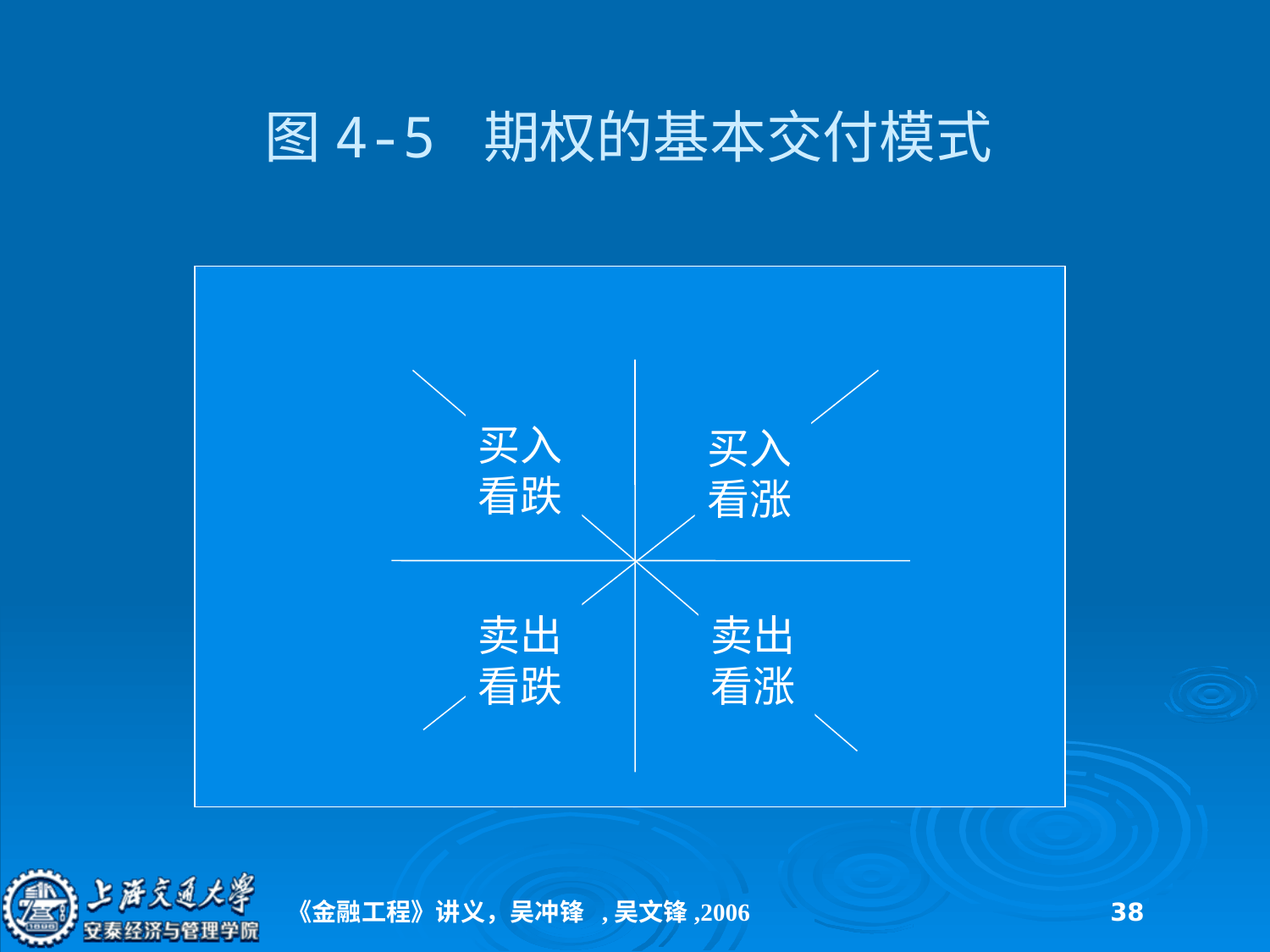

# 图4-5 期权的基本交付模式

买入看跌
买入看涨

卖出看跌
卖出看涨